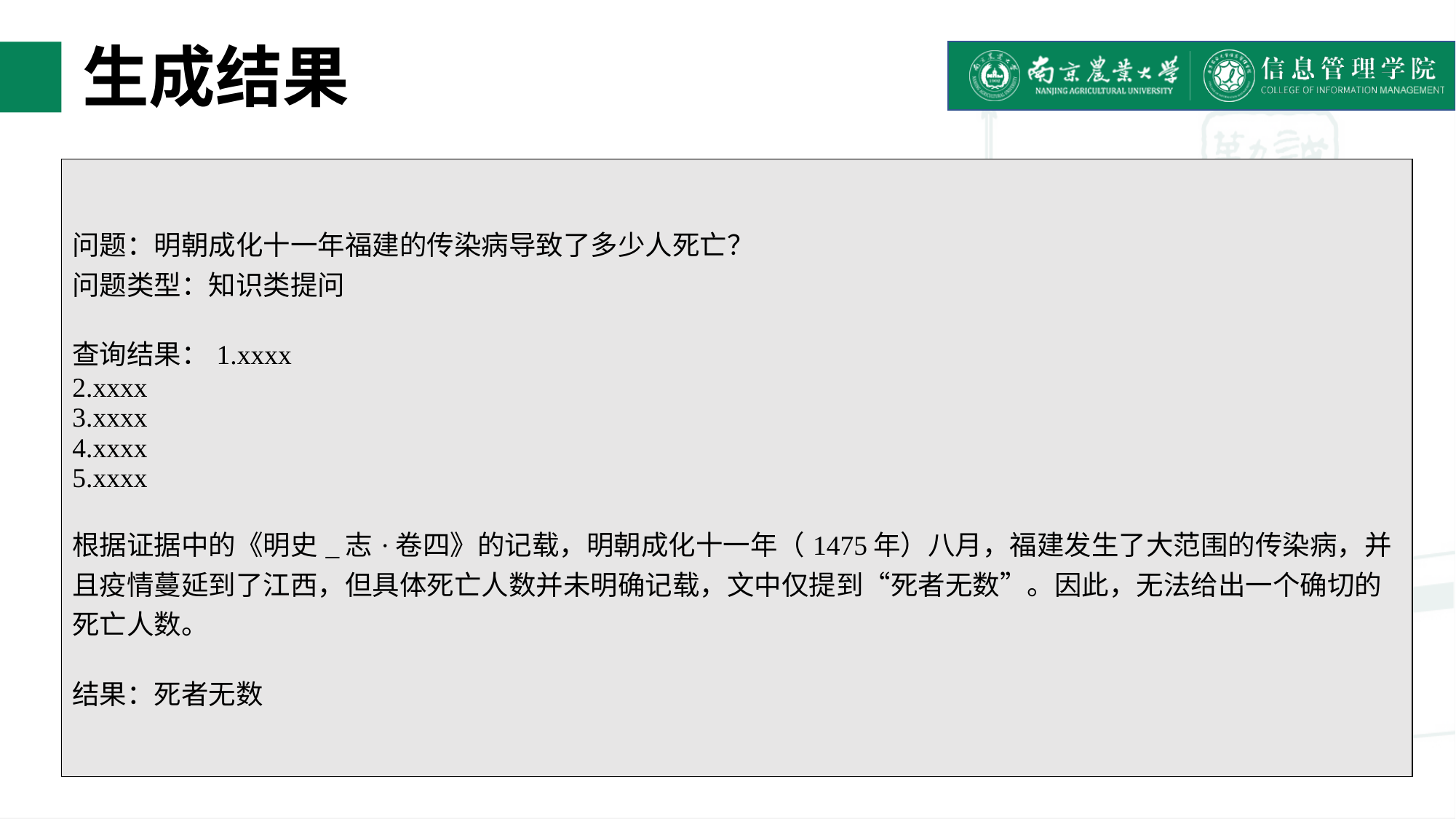

# 生成结果
| 问题：明朝成化十一年福建的传染病导致了多少人死亡？ 问题类型：知识类提问 查询结果：1.xxxx 2.xxxx 3.xxxx 4.xxxx 5.xxxx 根据证据中的《明史\_志·卷四》的记载，明朝成化十一年（1475年）八月，福建发生了大范围的传染病，并且疫情蔓延到了江西，但具体死亡人数并未明确记载，文中仅提到“死者无数”。因此，无法给出一个确切的死亡人数。 结果：死者无数 |
| --- |